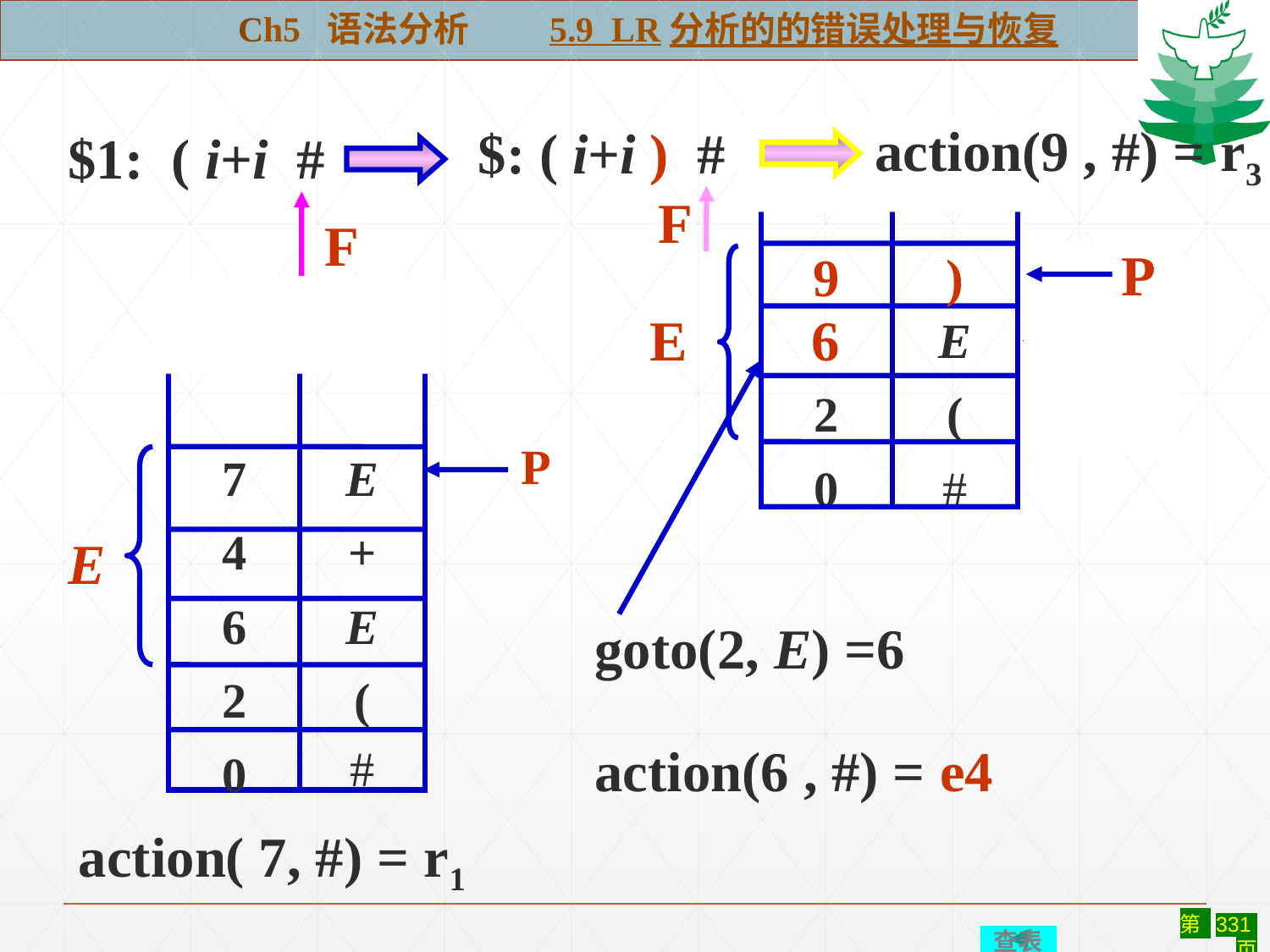

Ch5  语法分析         5.9  LR分析的的错误处理与恢复
action(9 , #) = r3

2
0

E
(
#

P

$: ( i+i )  #

F
$1:  ( i+i  #

F
  9        )
      P

E

7
4
6
2
0

E
+
E
(
#
P

6
      P

goto(2, E) =6

E
action(6 , #) = e4
action( 7, #) = r1
查表